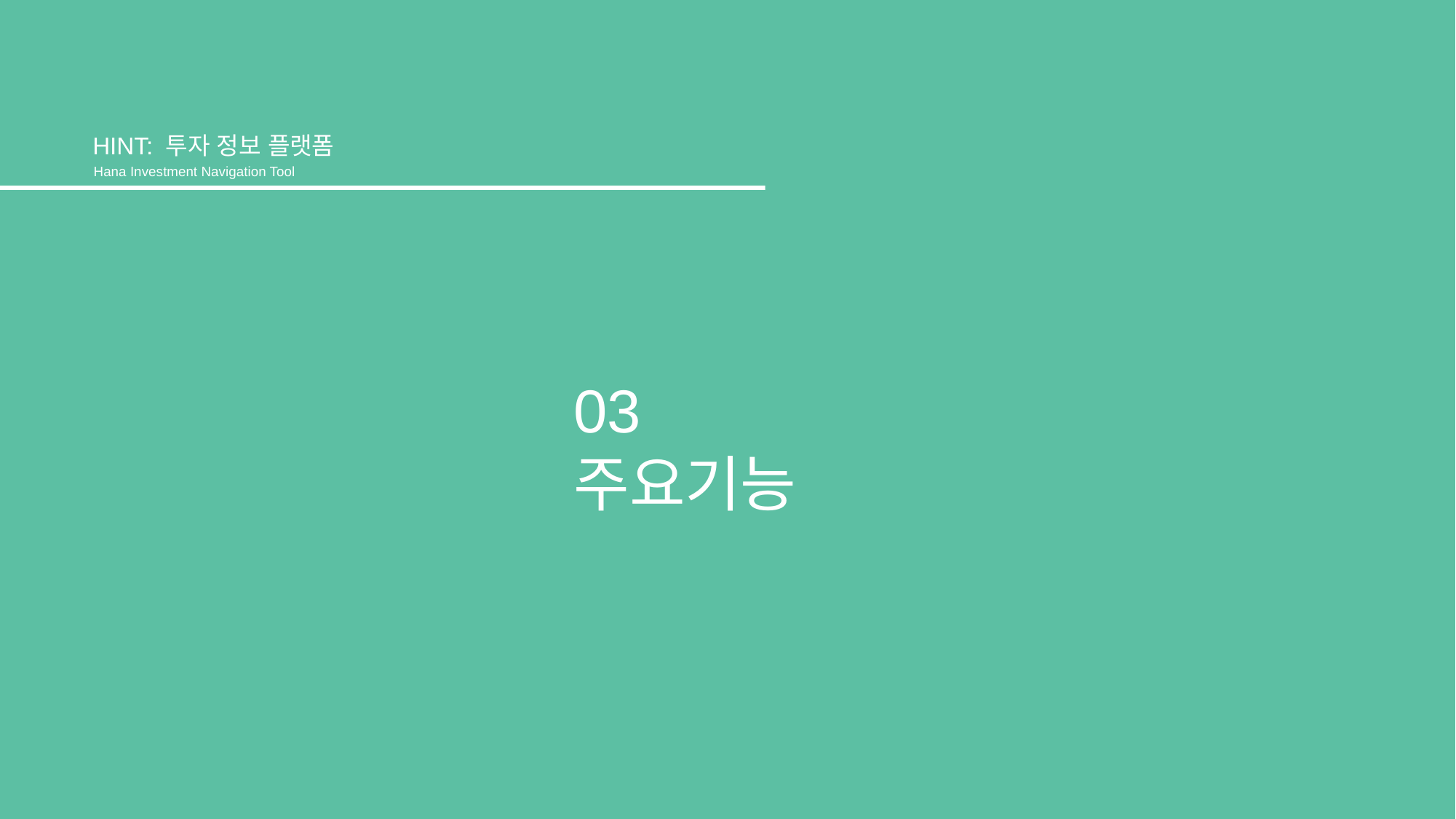

HINT: 투자 정보 플랫폼
Hana Investment Navigation Tool
03 주요기능